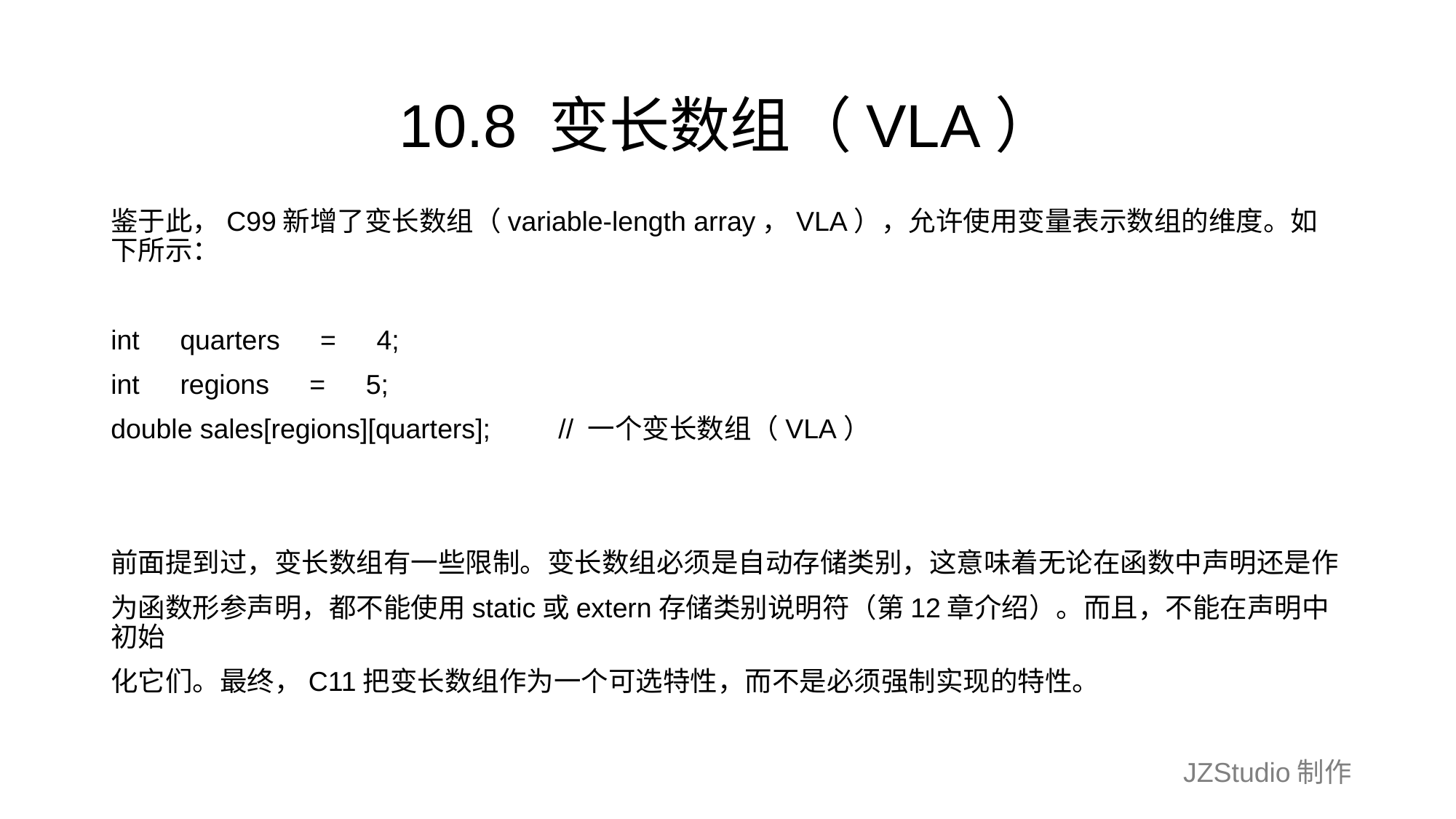

# 10.8 变长数组（VLA）
鉴于此，C99新增了变长数组（variable-length array，VLA），允许使用变量表示数组的维度。如下所示：

int　quarters　=　4;
int　regions　=　5;
double sales[regions][quarters];　　// 一个变长数组（VLA）

前面提到过，变长数组有一些限制。变长数组必须是自动存储类别，这意味着无论在函数中声明还是作
为函数形参声明，都不能使用static或extern存储类别说明符（第12章介绍）。而且，不能在声明中初始
化它们。最终，C11把变长数组作为一个可选特性，而不是必须强制实现的特性。